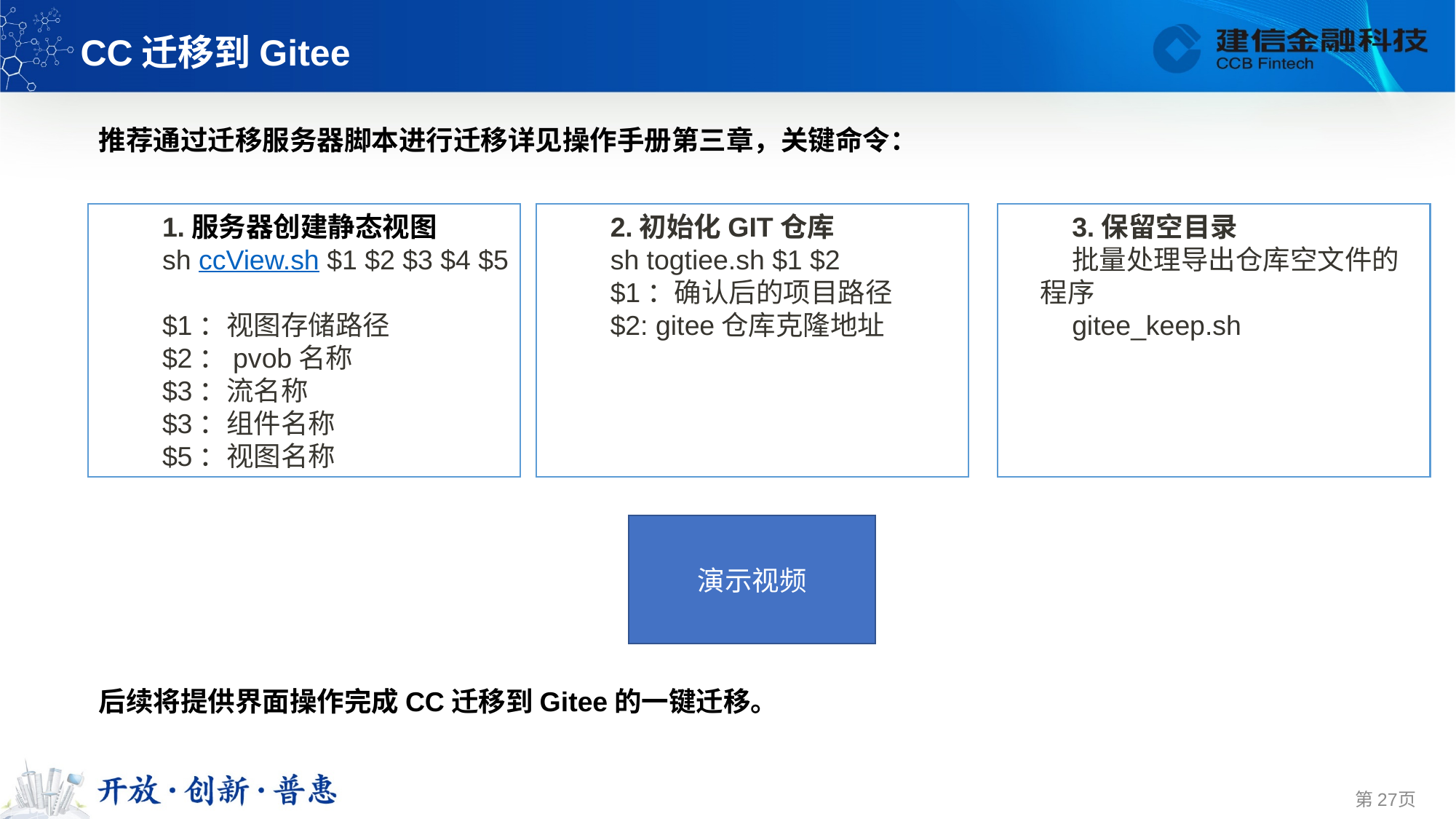

CC迁移到Gitee
推荐通过迁移服务器脚本进行迁移详见操作手册第三章，关键命令：
1.服务器创建静态视图
sh ccView.sh $1 $2 $3 $4 $5

$1：视图存储路径
$2：pvob名称
$3：流名称
$3：组件名称
$5：视图名称
2.初始化GIT仓库
sh togtiee.sh $1 $2
$1：确认后的项目路径
$2: gitee仓库克隆地址

3.保留空目录
批量处理导出仓库空文件的程序
gitee_keep.sh

演示视频
后续将提供界面操作完成CC迁移到Gitee的一键迁移。